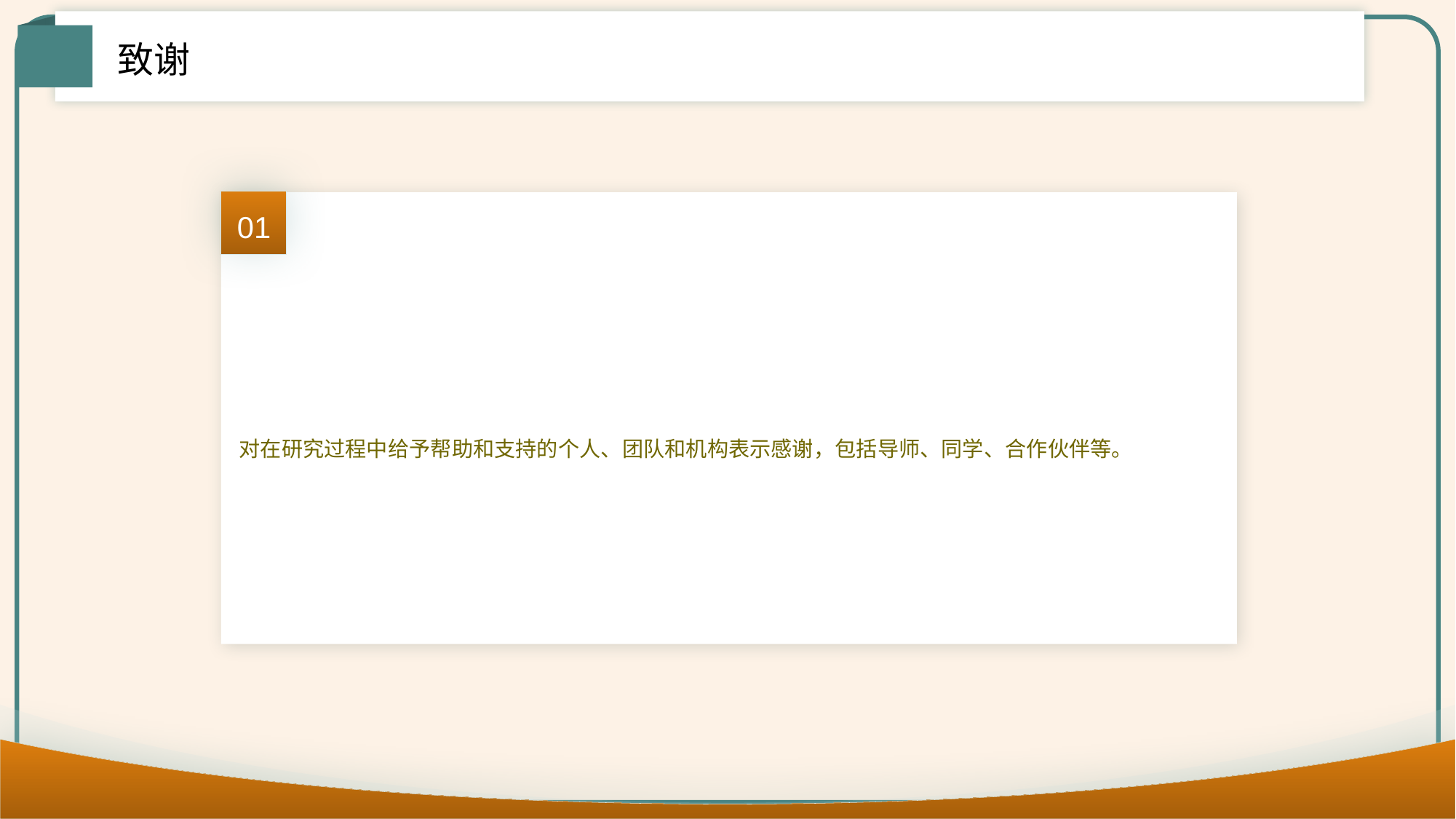

致谢

01
对在研究过程中给予帮助和支持的个人、团队和机构表示感谢，包括导师、同学、合作伙伴等。